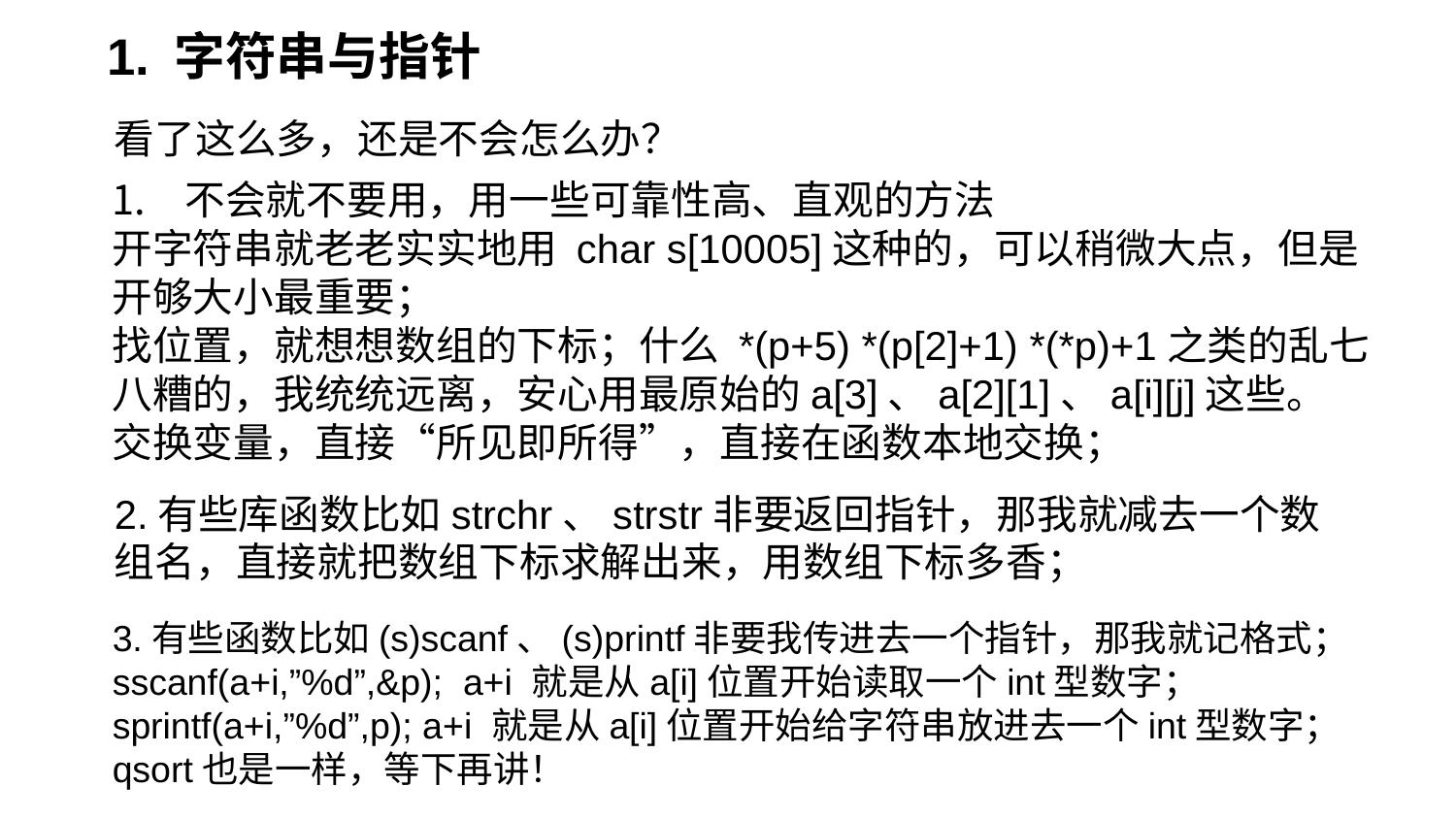

# 1. 字符串与指针
看了这么多，还是不会怎么办？
不会就不要用，用一些可靠性高、直观的方法
开字符串就老老实实地用 char s[10005]这种的，可以稍微大点，但是开够大小最重要；
找位置，就想想数组的下标；什么 *(p+5) *(p[2]+1) *(*p)+1之类的乱七八糟的，我统统远离，安心用最原始的a[3]、a[2][1]、a[i][j]这些。
交换变量，直接“所见即所得”，直接在函数本地交换；
2.有些库函数比如strchr、strstr非要返回指针，那我就减去一个数组名，直接就把数组下标求解出来，用数组下标多香；
3.有些函数比如(s)scanf、(s)printf非要我传进去一个指针，那我就记格式；
sscanf(a+i,”%d”,&p);  a+i 就是从a[i]位置开始读取一个int型数字；
sprintf(a+i,”%d”,p); a+i 就是从a[i]位置开始给字符串放进去一个int型数字；
qsort也是一样，等下再讲！